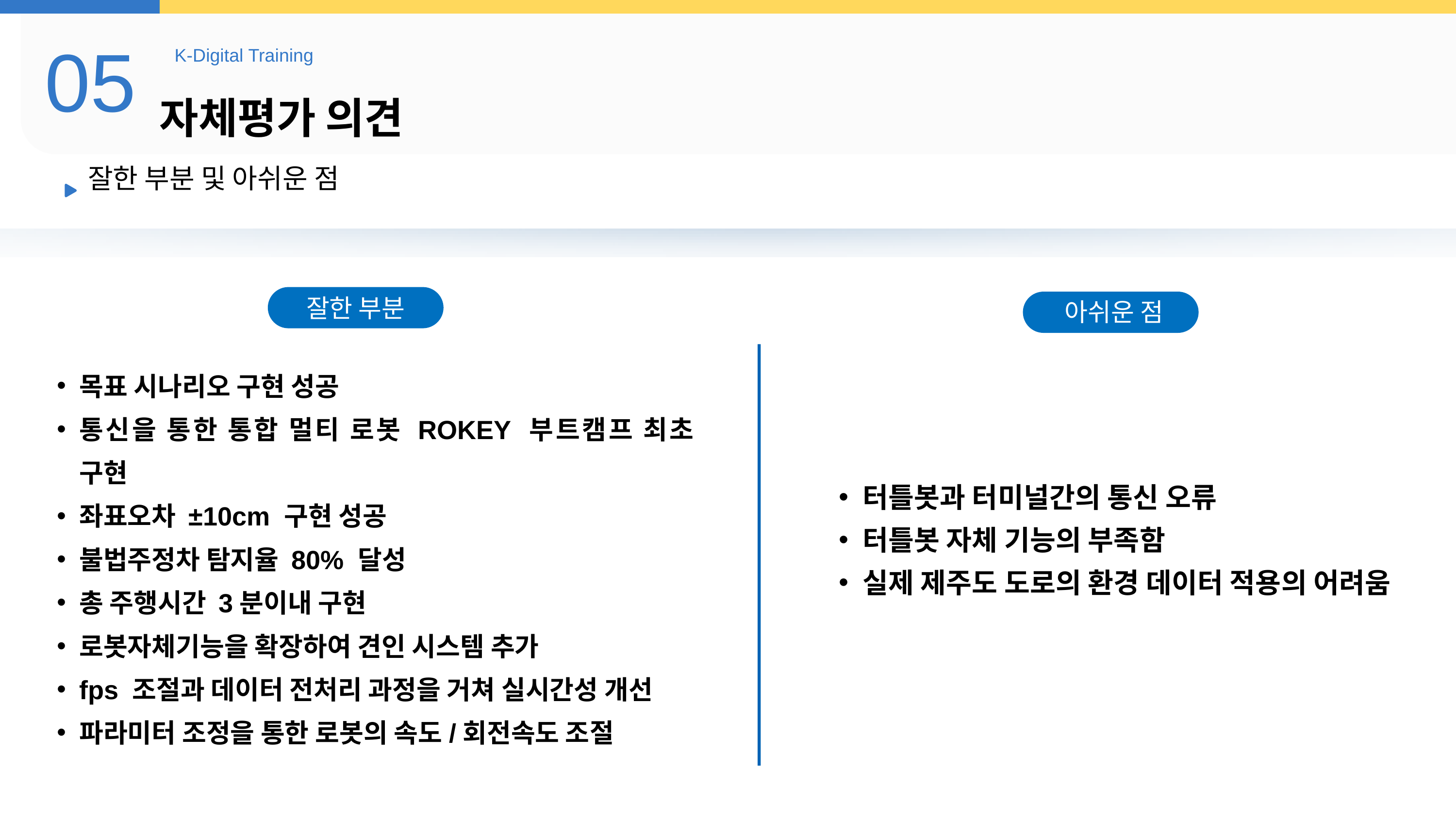

05

K-Digital Training
자체평가 의견

잘한 부분 및 아쉬운 점

잘한 부분
아쉬운 점

목표 시나리오 구현 성공
통신을 통한 통합 멀티 로봇 ROKEY 부트캠프 최초 구현
좌표오차 ±10cm 구현 성공
불법주정차 탐지율 80% 달성
총 주행시간 3분이내 구현
로봇자체기능을 확장하여 견인 시스템 추가
fps 조절과 데이터 전처리 과정을 거쳐 실시간성 개선
파라미터 조정을 통한 로봇의 속도/회전속도 조절

아쉬운 점

아쉬운 점

터틀봇과 터미널간의 통신 오류
터틀봇 자체 기능의 부족함
실제 제주도 도로의 환경 데이터 적용의 어려움